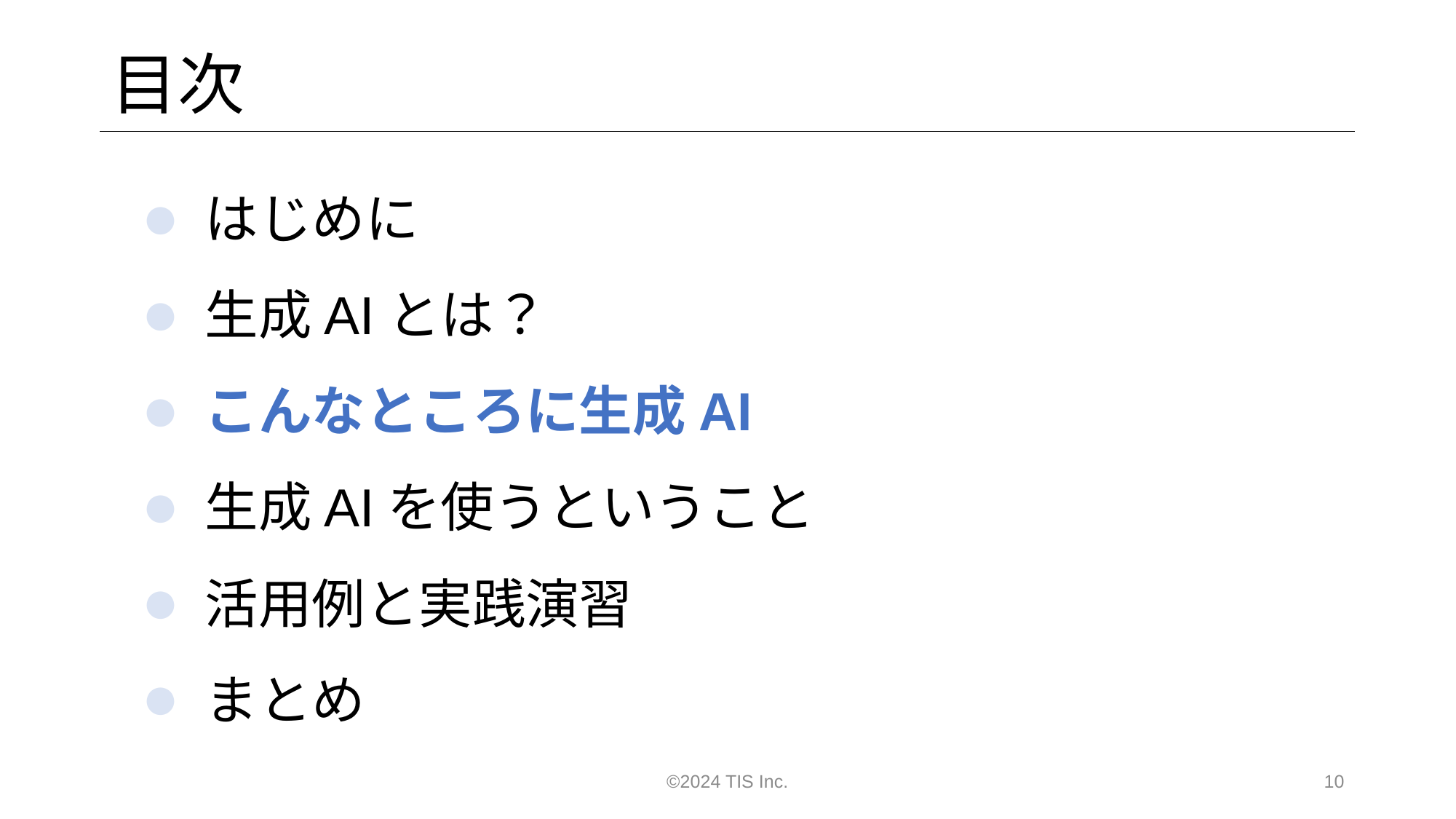

# 目次
はじめに
生成AIとは？
こんなところに生成AI
生成AIを使うということ
活用例と実践演習
まとめ
©2024 TIS Inc.
10